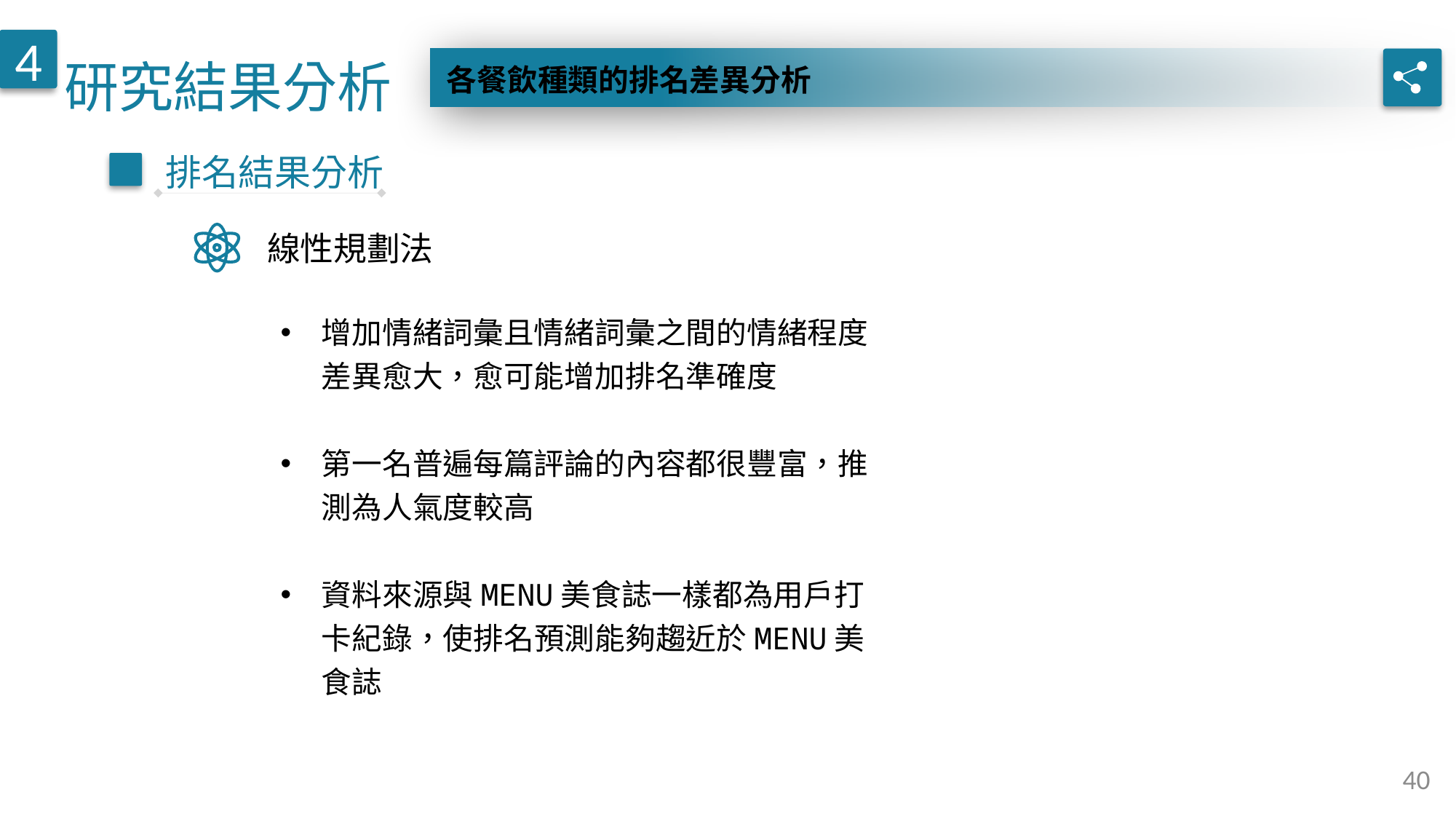

研究結果分析
4

各餐飲種類的排名差異分析

排名結果分析

線性規劃法

增加情緒詞彙且情緒詞彙之間的情緒程度差異愈大，愈可能增加排名準確度

第一名普遍每篇評論的內容都很豐富，推測為人氣度較高

資料來源與MENU美食誌一樣都為用戶打卡紀錄，使排名預測能夠趨近於MENU美食誌

40